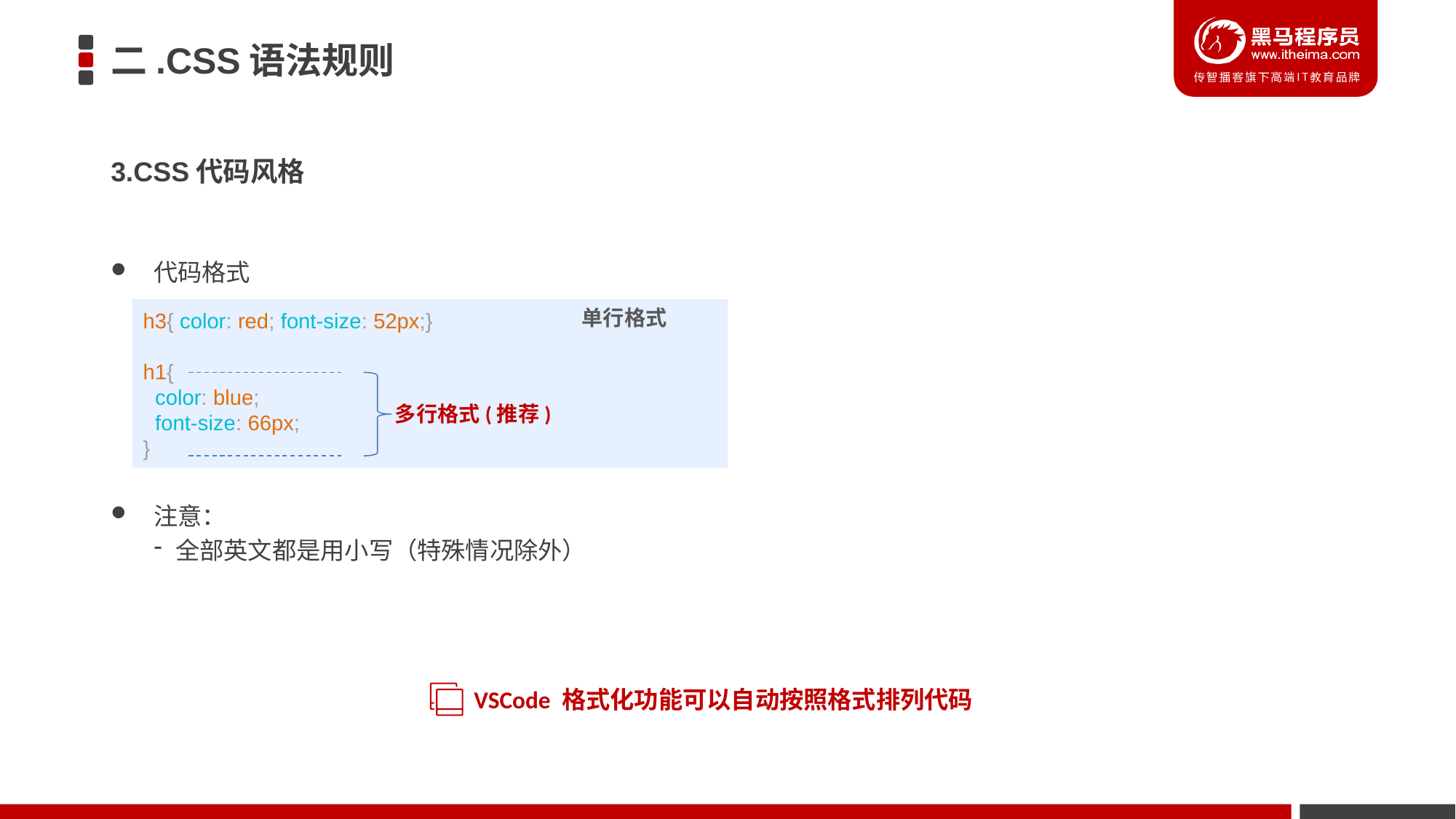

# 二.CSS语法规则
3.CSS代码风格
代码格式

h3{ color: red; font-size: 52px;}

h1{
  color: blue;
  font-size: 66px;
}
单行格式

多行格式(推荐)
注意：
全部英文都是用小写（特殊情况除外）
VSCode 格式化功能可以自动按照格式排列代码